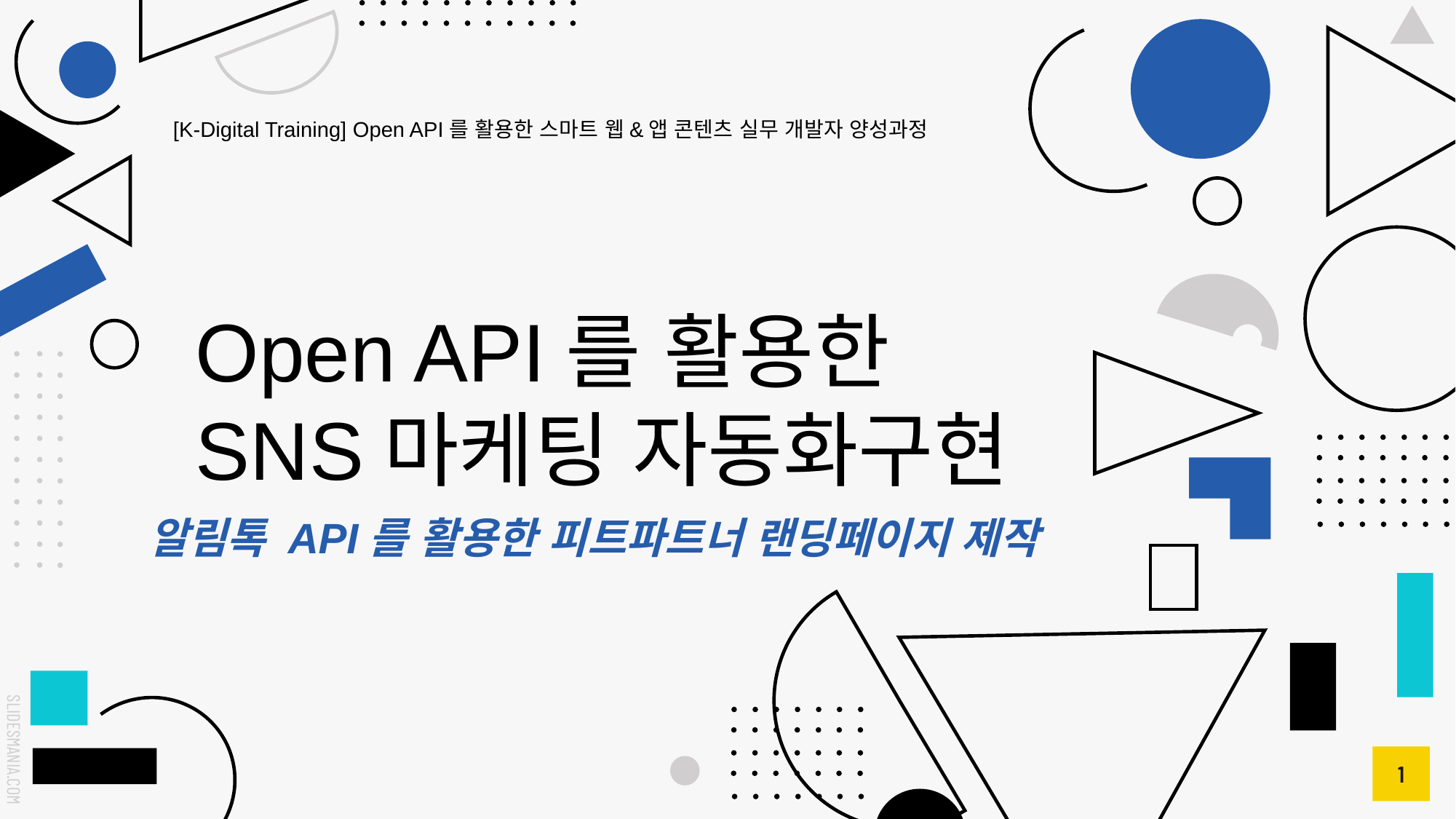

[K-Digital Training] Open API를 활용한 스마트 웹&앱 콘텐츠 실무 개발자 양성과정
# Open API를 활용한 SNS마케팅 자동화구현
알림톡 API를 활용한 피트파트너 랜딩페이지 제작
1